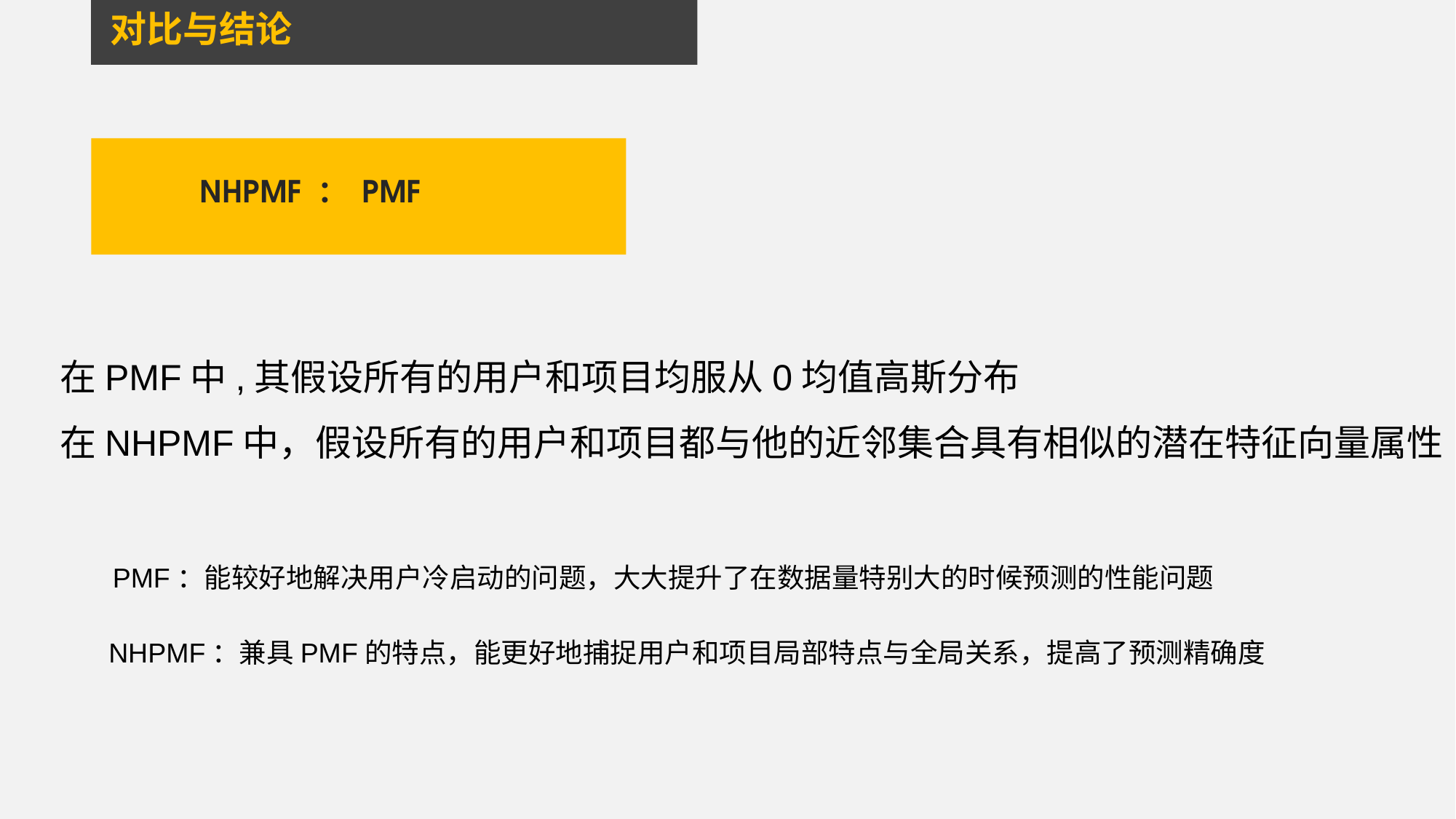

对比与结论

NHPMF ： PMF
在PMF中,其假设所有的用户和项目均服从0均值高斯分布
在NHPMF中，假设所有的用户和项目都与他的近邻集合具有相似的潜在特征向量属性
PMF：能较好地解决用户冷启动的问题，大大提升了在数据量特别大的时候预测的性能问题
NHPMF：兼具PMF的特点，能更好地捕捉用户和项目局部特点与全局关系，提高了预测精确度